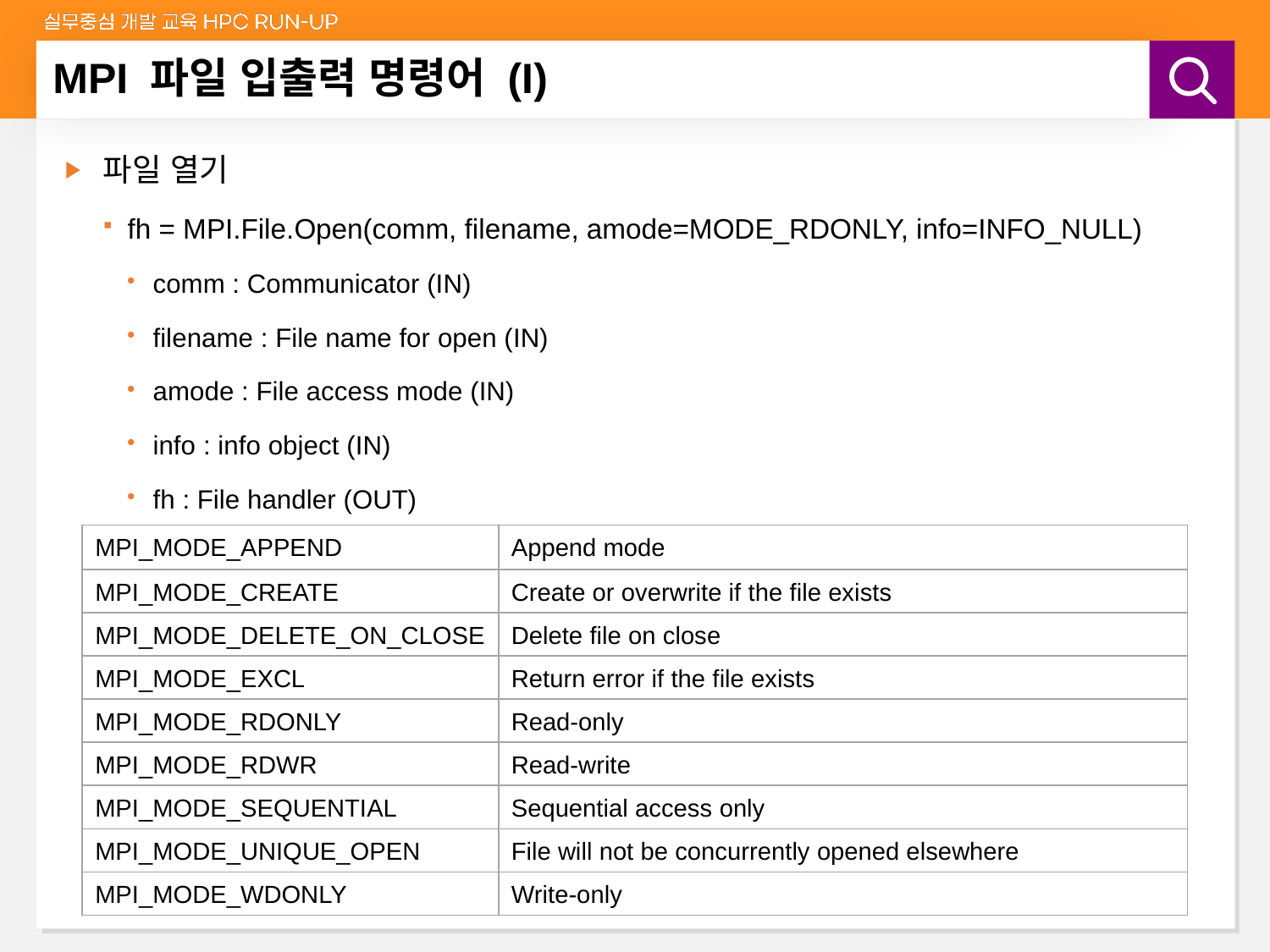

# MPI 파일 입출력 명령어 (I)
파일 열기
fh = MPI.File.Open(comm, filename, amode=MODE_RDONLY, info=INFO_NULL)
comm : Communicator (IN)
filename : File name for open (IN)
amode : File access mode (IN)
info : info object (IN)
fh : File handler (OUT)

| MPI\_MODE\_APPEND | Append mode |
| --- | --- |
| MPI\_MODE\_CREATE | Create or overwrite if the file exists |
| MPI\_MODE\_DELETE\_ON\_CLOSE | Delete file on close |
| MPI\_MODE\_EXCL | Return error if the file exists |
| MPI\_MODE\_RDONLY | Read-only |
| MPI\_MODE\_RDWR | Read-write |
| MPI\_MODE\_SEQUENTIAL | Sequential access only |
| MPI\_MODE\_UNIQUE\_OPEN | File will not be concurrently opened elsewhere |
| MPI\_MODE\_WDONLY | Write-only |